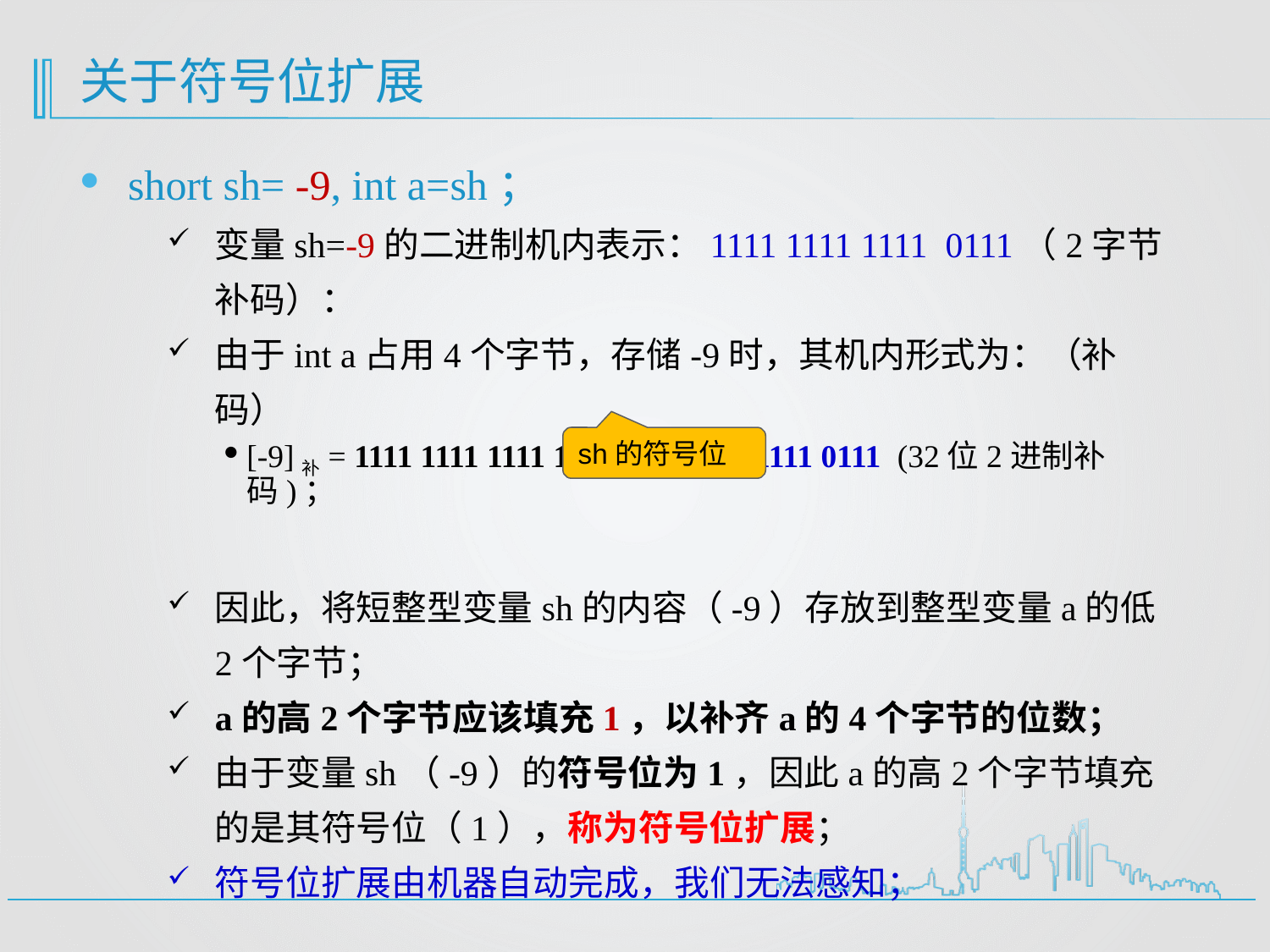

# 关于符号位扩展
short sh= -9, int a=sh；
变量sh=-9的二进制机内表示：1111 1111 1111  0111（2字节补码）：
由于int a占用4个字节，存储-9时，其机内形式为：（补码）
[-9]补= 1111 1111 1111 1111 1111 1111 1111 0111  (32位2进制补码)；

因此，将短整型变量sh的内容（-9）存放到整型变量a的低2个字节；
a的高2个字节应该填充1，以补齐a的4个字节的位数；
由于变量sh（-9）的符号位为1，因此a的高2个字节填充的是其符号位（1），称为符号位扩展；
符号位扩展由机器自动完成，我们无法感知；

sh的符号位